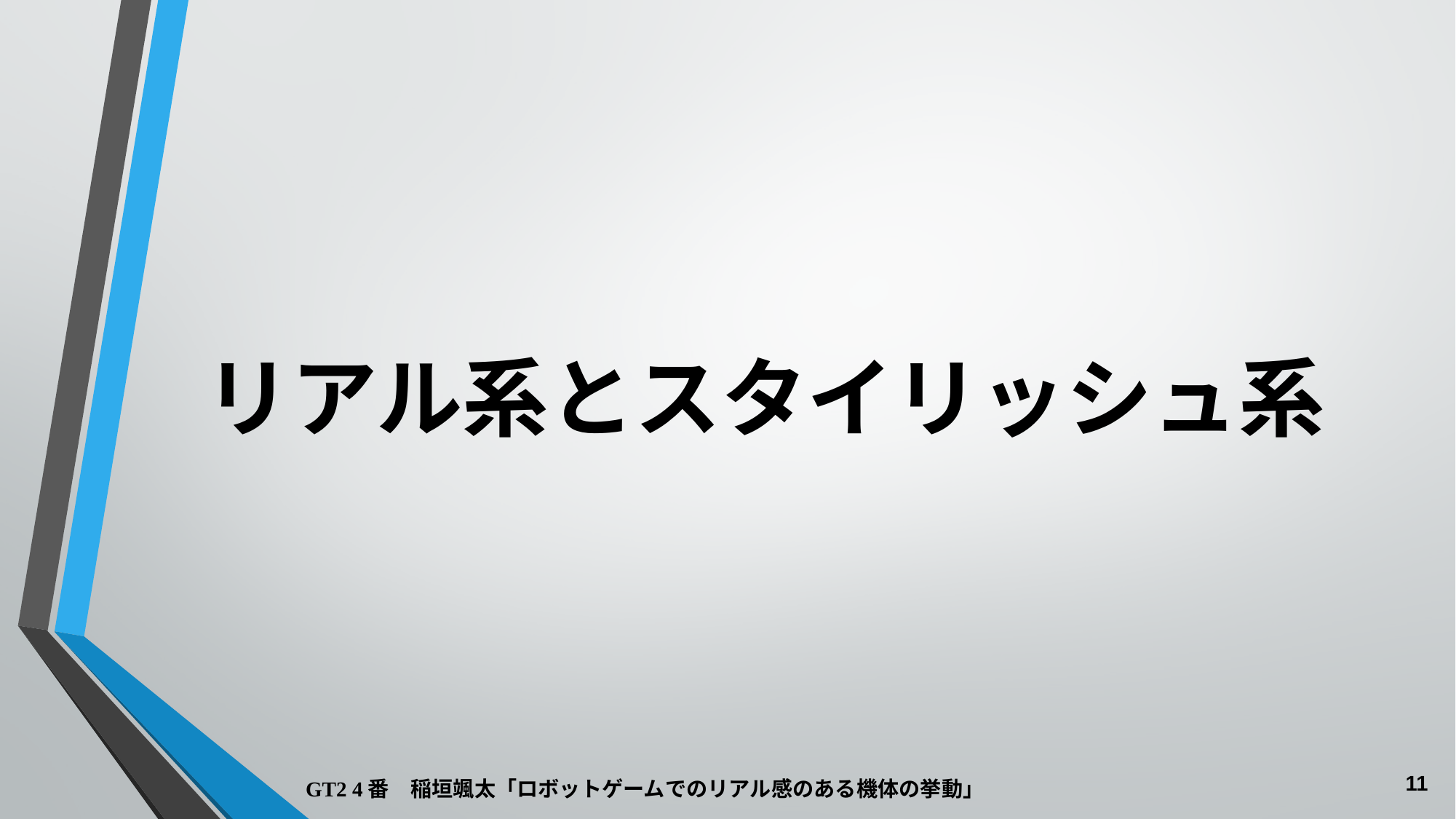

リアル系とスタイリッシュ系
11
# GT2 4番　稲垣颯太「ロボットゲームでのリアル感のある機体の挙動」